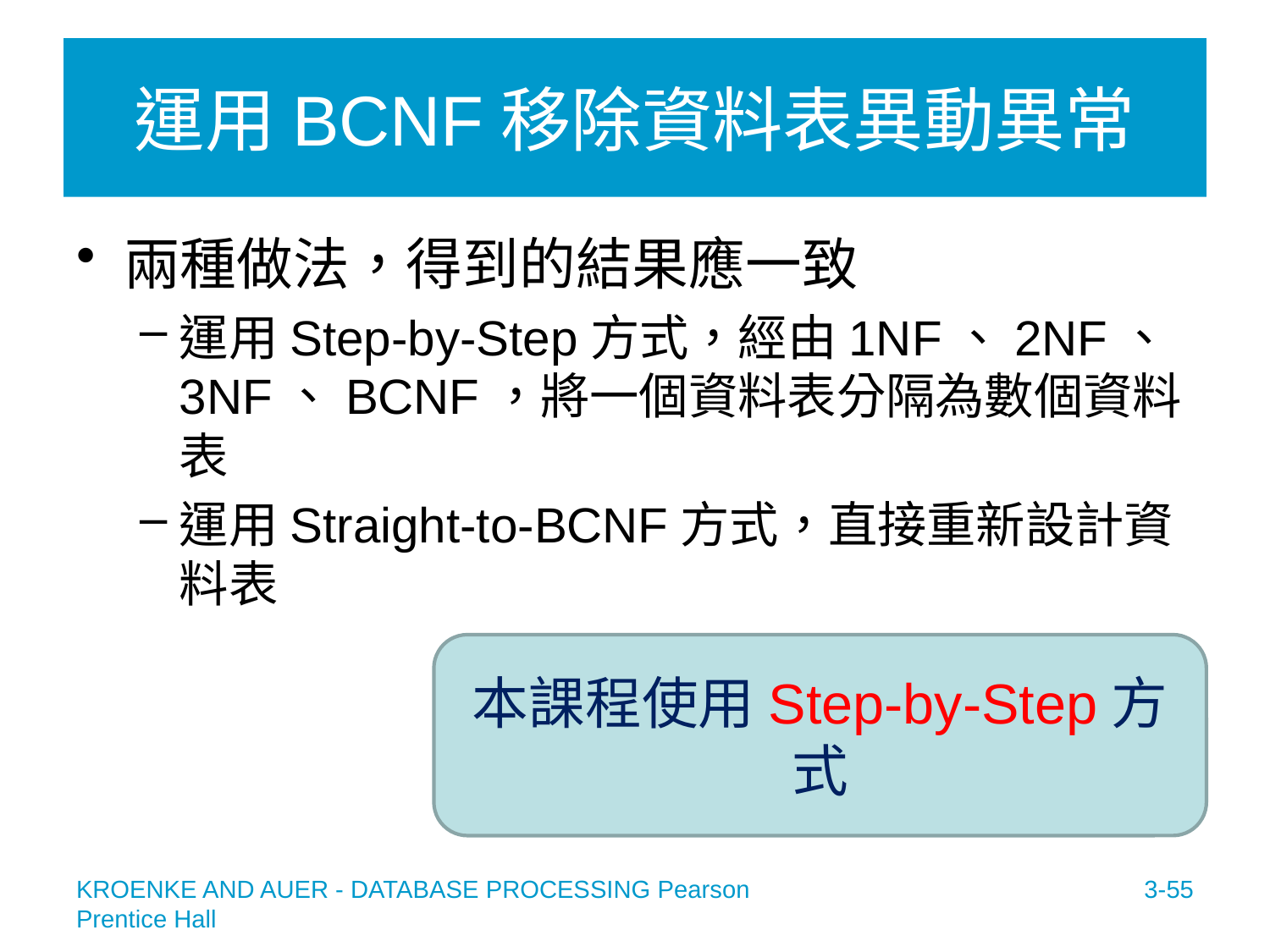

# 運用BCNF移除資料表異動異常
兩種做法，得到的結果應一致
運用Step-by-Step方式，經由1NF、2NF、3NF、BCNF，將一個資料表分隔為數個資料表
運用Straight-to-BCNF方式，直接重新設計資料表
本課程使用Step-by-Step方式
3-55

KROENKE AND AUER - DATABASE PROCESSING Pearson Prentice Hall